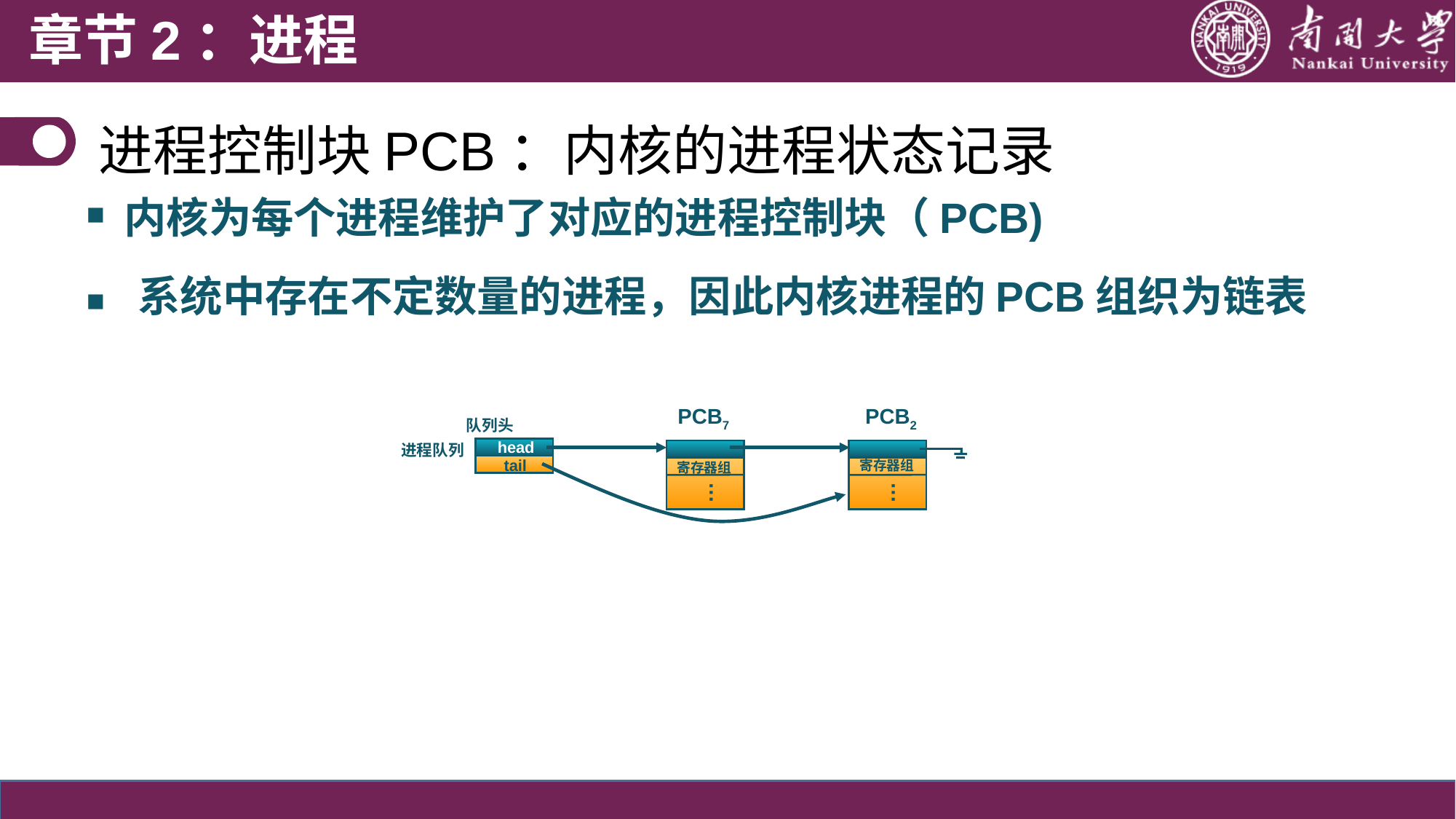

章节2：进程
进程控制块PCB：内核的进程状态记录

内核为每个进程维护了对应的进程控制块（PCB)
■
系统中存在不定数量的进程，因此内核进程的PCB组织为链表
■
队列头
PCB7
PCB2
head

tail
进程队列

寄存器组

…

寄存器组

…